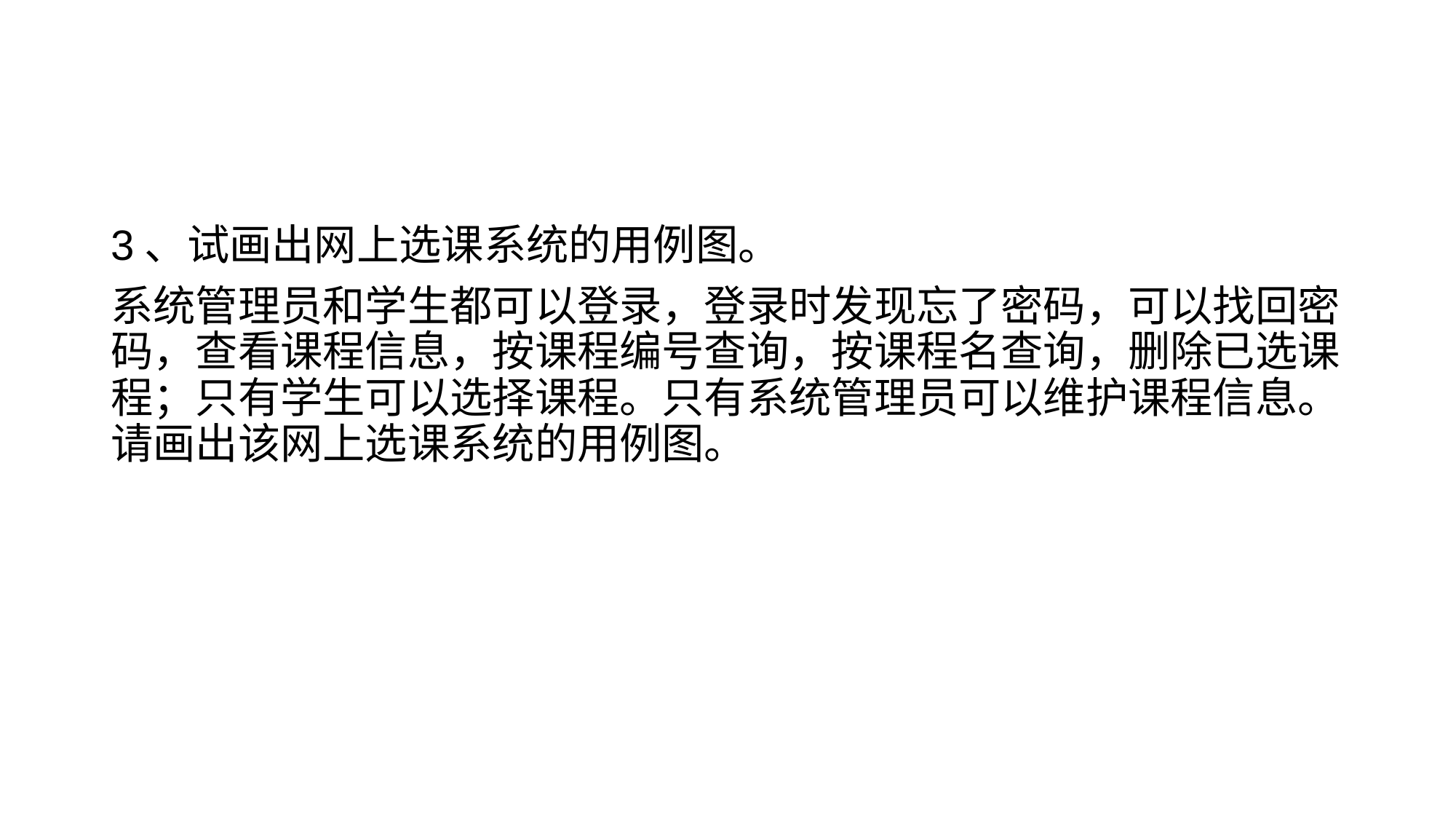

#
3、试画出网上选课系统的用例图。
系统管理员和学生都可以登录，登录时发现忘了密码，可以找回密码，查看课程信息，按课程编号查询，按课程名查询，删除已选课程；只有学生可以选择课程。只有系统管理员可以维护课程信息。请画出该网上选课系统的用例图。